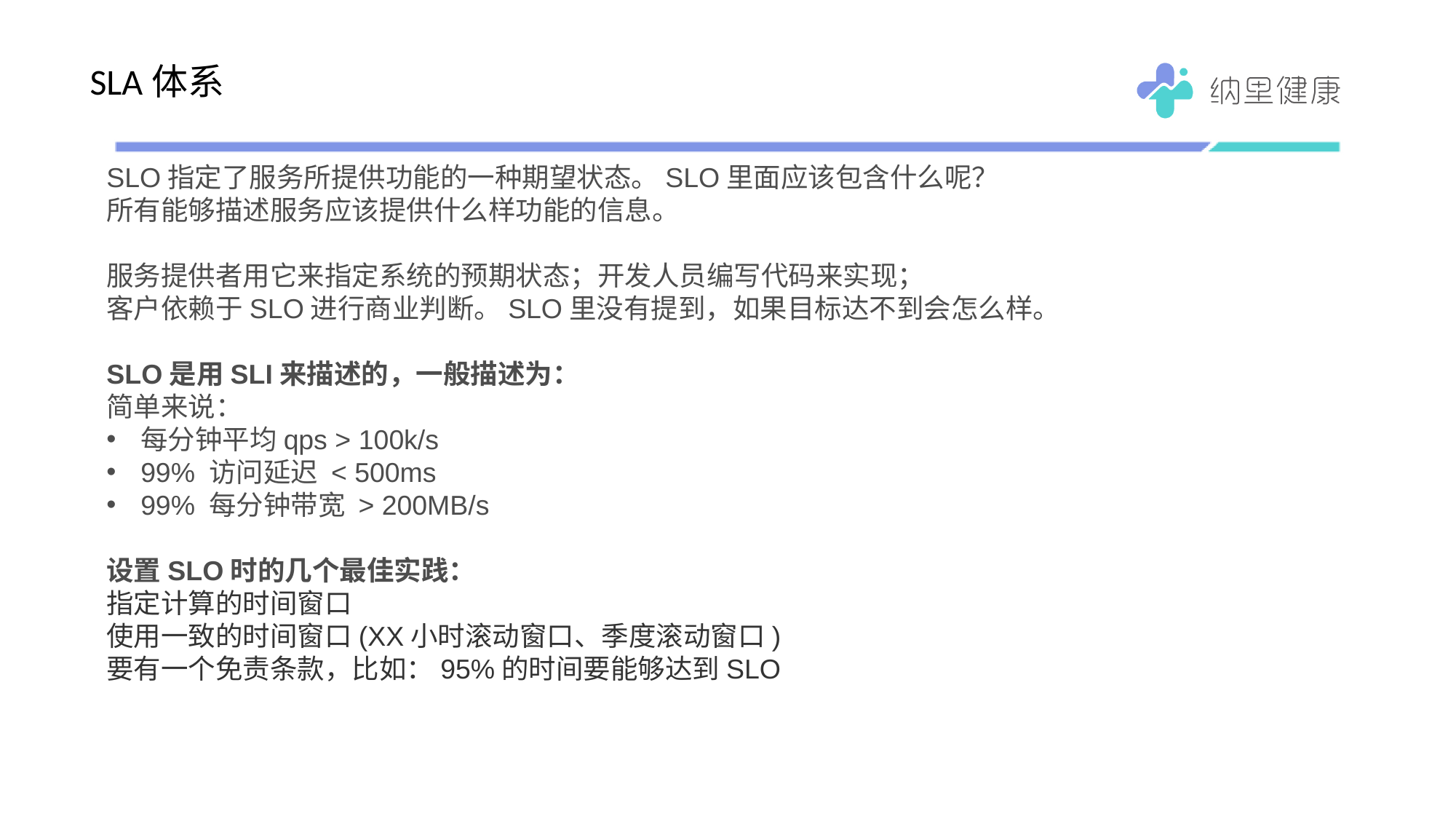

# SLA体系
SLO指定了服务所提供功能的一种期望状态。SLO里面应该包含什么呢？
所有能够描述服务应该提供什么样功能的信息。

服务提供者用它来指定系统的预期状态；开发人员编写代码来实现；
客户依赖于SLO进行商业判断。SLO里没有提到，如果目标达不到会怎么样。

SLO是用SLI来描述的，一般描述为：
简单来说：
每分钟平均qps > 100k/s
99% 访问延迟 < 500ms
99% 每分钟带宽 > 200MB/s

设置SLO时的几个最佳实践：
指定计算的时间窗口
使用一致的时间窗口(XX小时滚动窗口、季度滚动窗口)
要有一个免责条款，比如：95%的时间要能够达到SLO